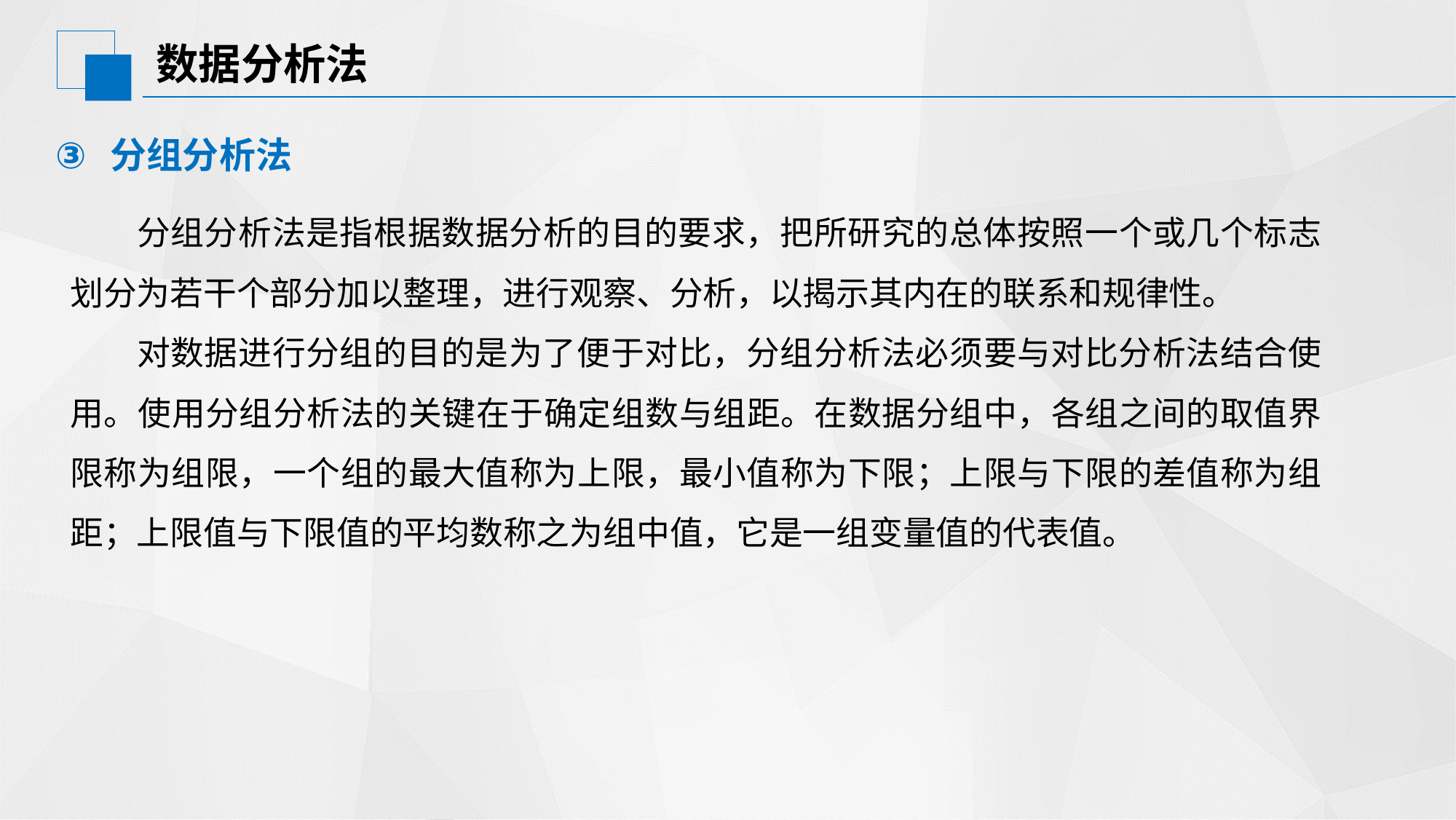

# 数据分析法
分组分析法
分组分析法是指根据数据分析的目的要求，把所研究的总体按照一个或几个标志划分为若干个部分加以整理，进行观察、分析，以揭示其内在的联系和规律性。
对数据进行分组的目的是为了便于对比，分组分析法必须要与对比分析法结合使用。使用分组分析法的关键在于确定组数与组距。在数据分组中，各组之间的取值界限称为组限，一个组的最大值称为上限，最小值称为下限；上限与下限的差值称为组距；上限值与下限值的平均数称之为组中值，它是一组变量值的代表值。